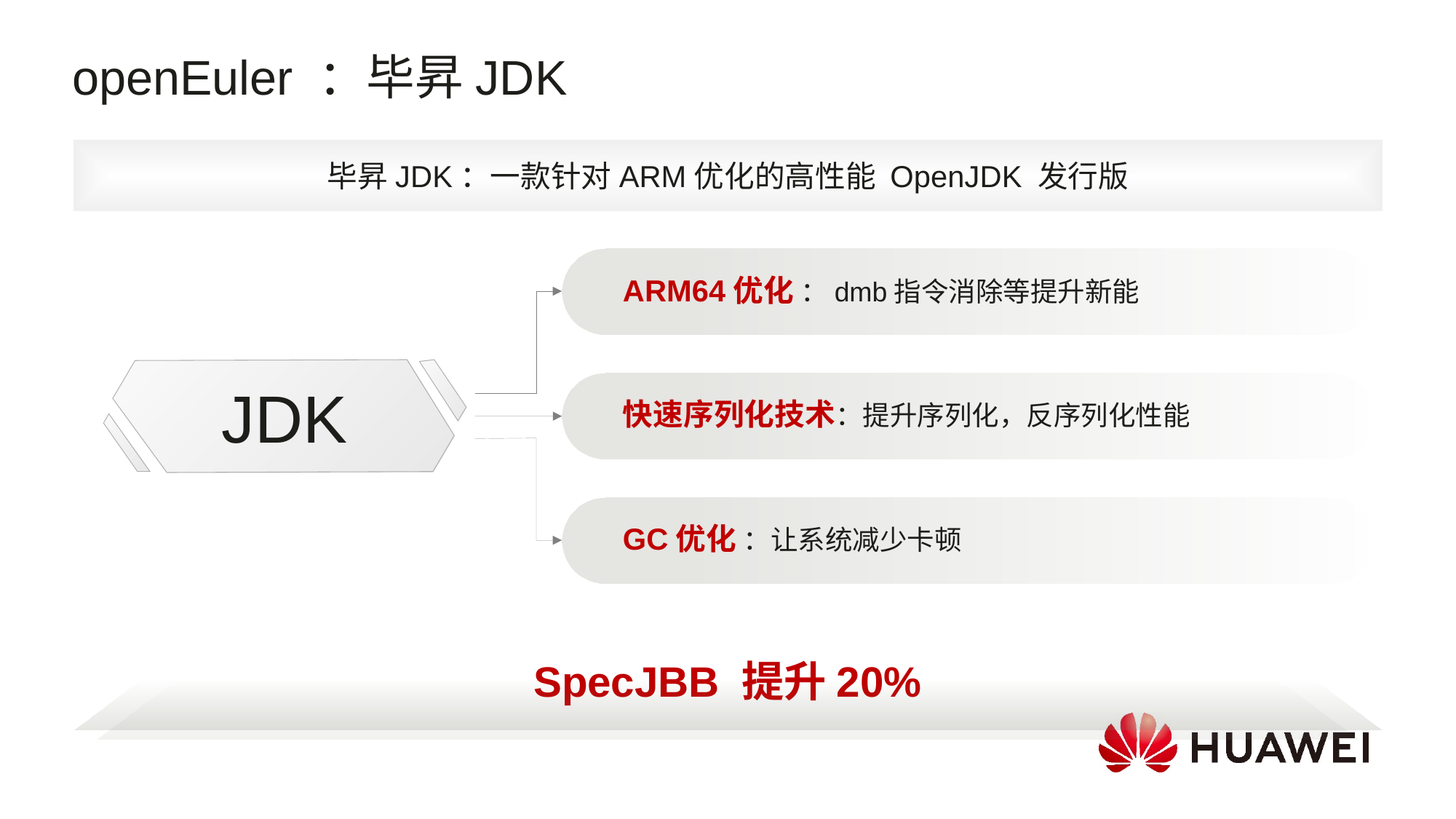

openEuler ：毕昇JDK
毕昇JDK：一款针对ARM优化的高性能 OpenJDK 发行版

ARM64优化 ：dmb指令消除等提升新能

JDK

快速序列化技术：提升序列化，反序列化性能

GC优化 ：让系统减少卡顿
SpecJBB 提升20%